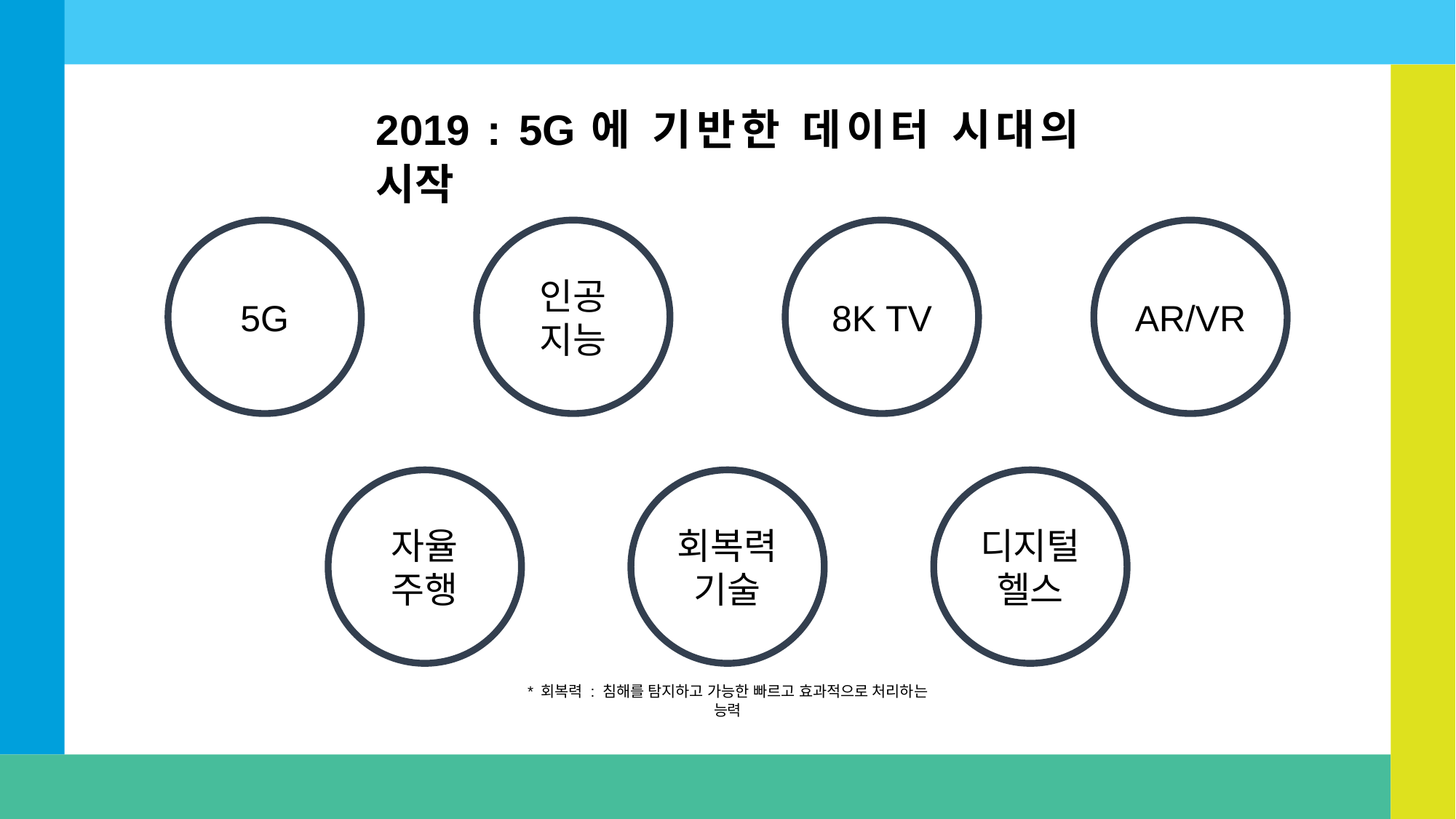

2019 : 5G에 기반한 데이터 시대의 시작
5G
인공 지능
8K TV
AR/VR

자율
주행
회복력
기술
디지털 헬스
* 회복력 : 침해를 탐지하고 가능한 빠르고 효과적으로 처리하는 능력